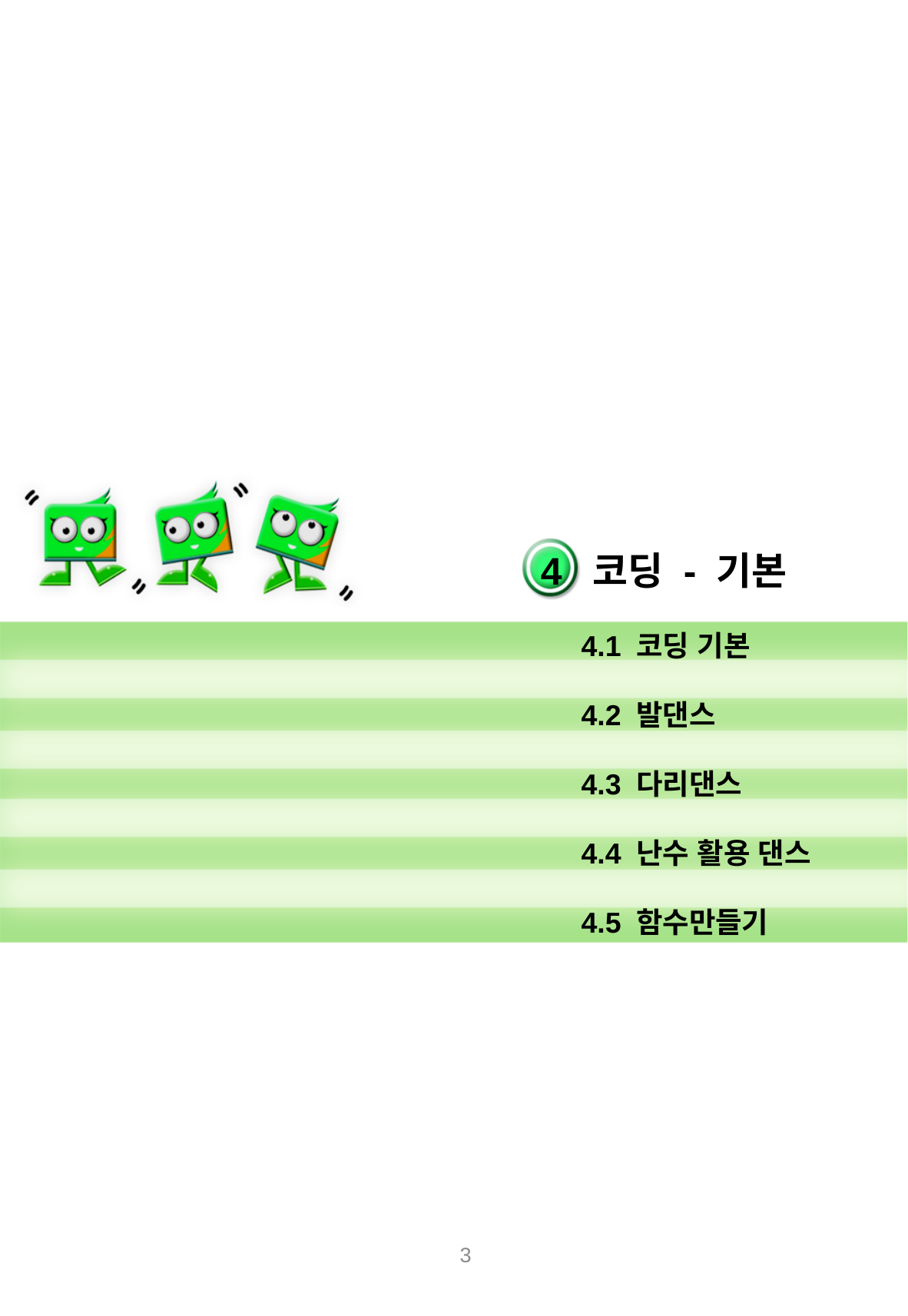

4  코딩 - 기본
   4.1 코딩 기본

   4.2 발댄스

   4.3 다리댄스

   4.4 난수 활용 댄스

   4.5 함수만들기
3